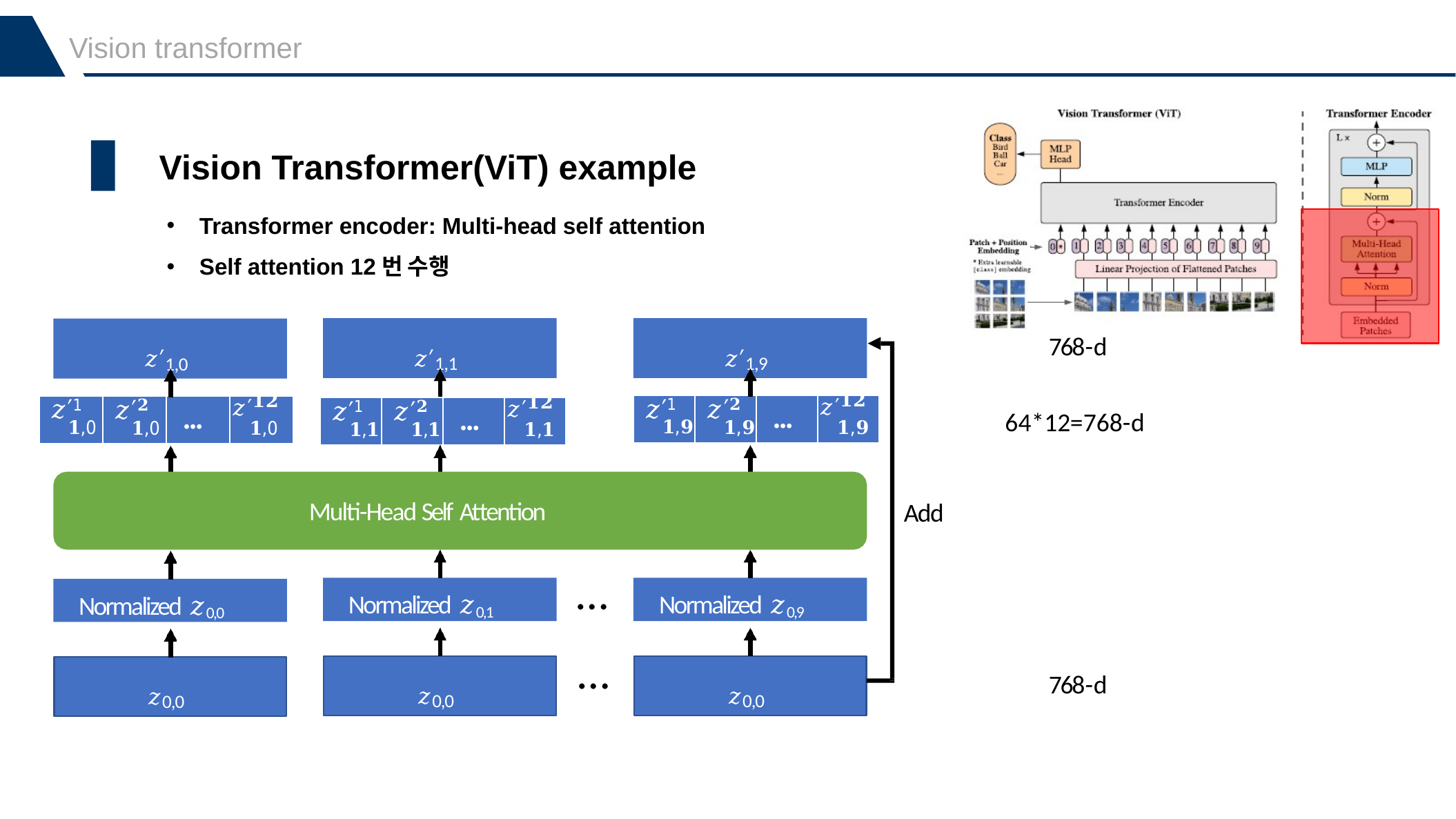

Vision transformer

Vision Transformer(ViT) example
Transformer encoder: Multi-head self attention
Self attention 12번 수행
𝑧′1,1
𝑧′1,9
𝑧′1,0
768-d

| 𝑧′1 𝟏,𝟗 | 𝑧′𝟐 𝟏,𝟗 | … | 𝑧′𝟏𝟐 𝟏,𝟗 |
| --- | --- | --- | --- |
| 𝑧′1 𝟏,0 | 𝑧′𝟐 𝟏,0 | … | 𝑧′𝟏𝟐 𝟏,0 |
| --- | --- | --- | --- |
| 𝑧′1 𝟏,𝟏 | 𝑧′𝟐 𝟏,𝟏 | … | 𝑧′𝟏𝟐 𝟏,𝟏 |
| --- | --- | --- | --- |
64*12=768-d

Multi-Head Self Attention
Add
…
…

Normalized 𝑧0,1
Normalized 𝑧0,9
Normalized 𝑧0,0

𝑧0,0
𝑧0,0
𝑧0,0
768-d